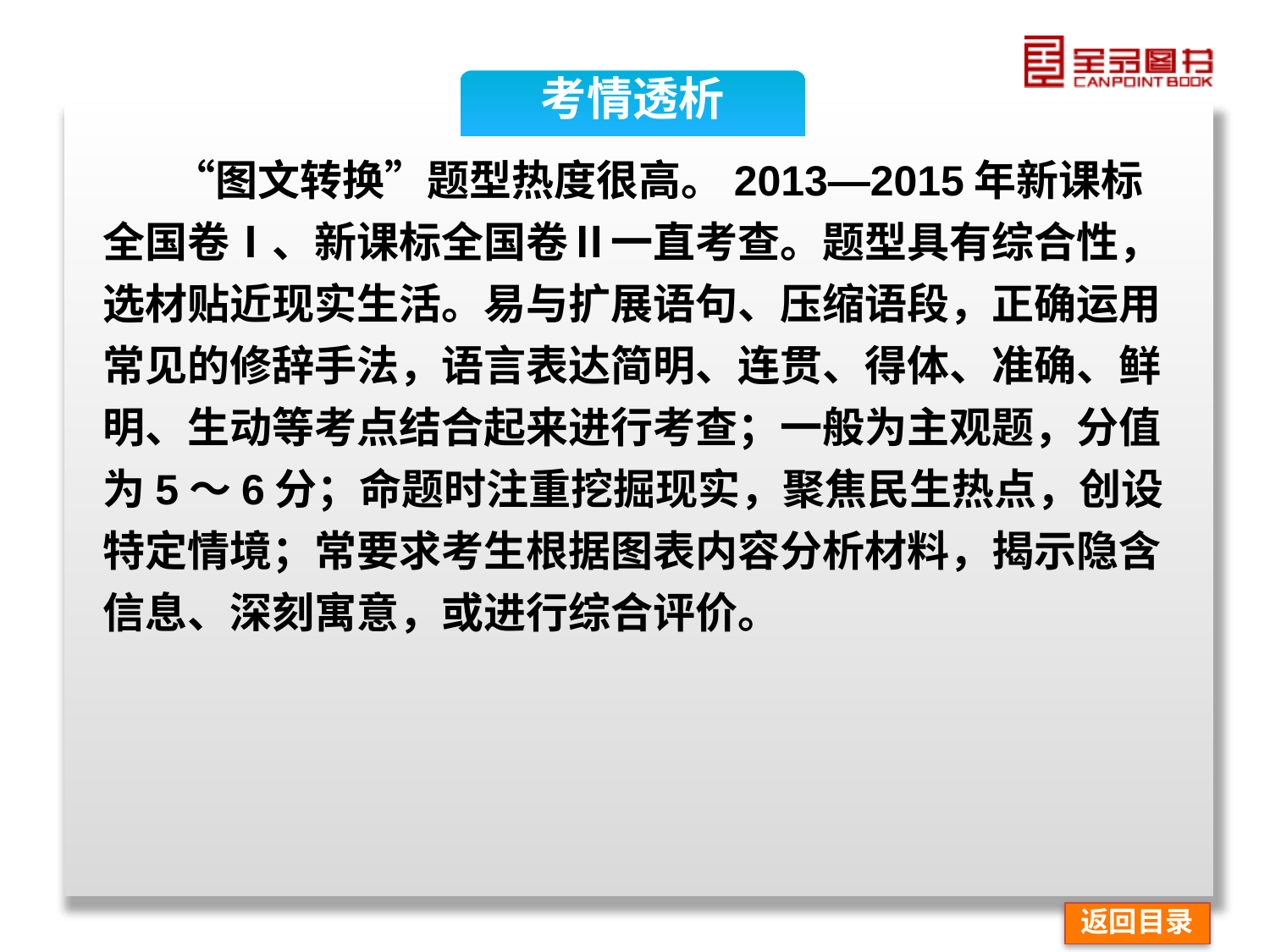

考情透析

　　 “图文转换”题型热度很高。2013—2015年新课标全国卷Ⅰ、新课标全国卷Ⅱ一直考查。题型具有综合性，选材贴近现实生活。易与扩展语句、压缩语段，正确运用常见的修辞手法，语言表达简明、连贯、得体、准确、鲜明、生动等考点结合起来进行考查；一般为主观题，分值为5～6分；命题时注重挖掘现实，聚焦民生热点，创设特定情境；常要求考生根据图表内容分析材料，揭示隐含信息、深刻寓意，或进行综合评价。
返回目录